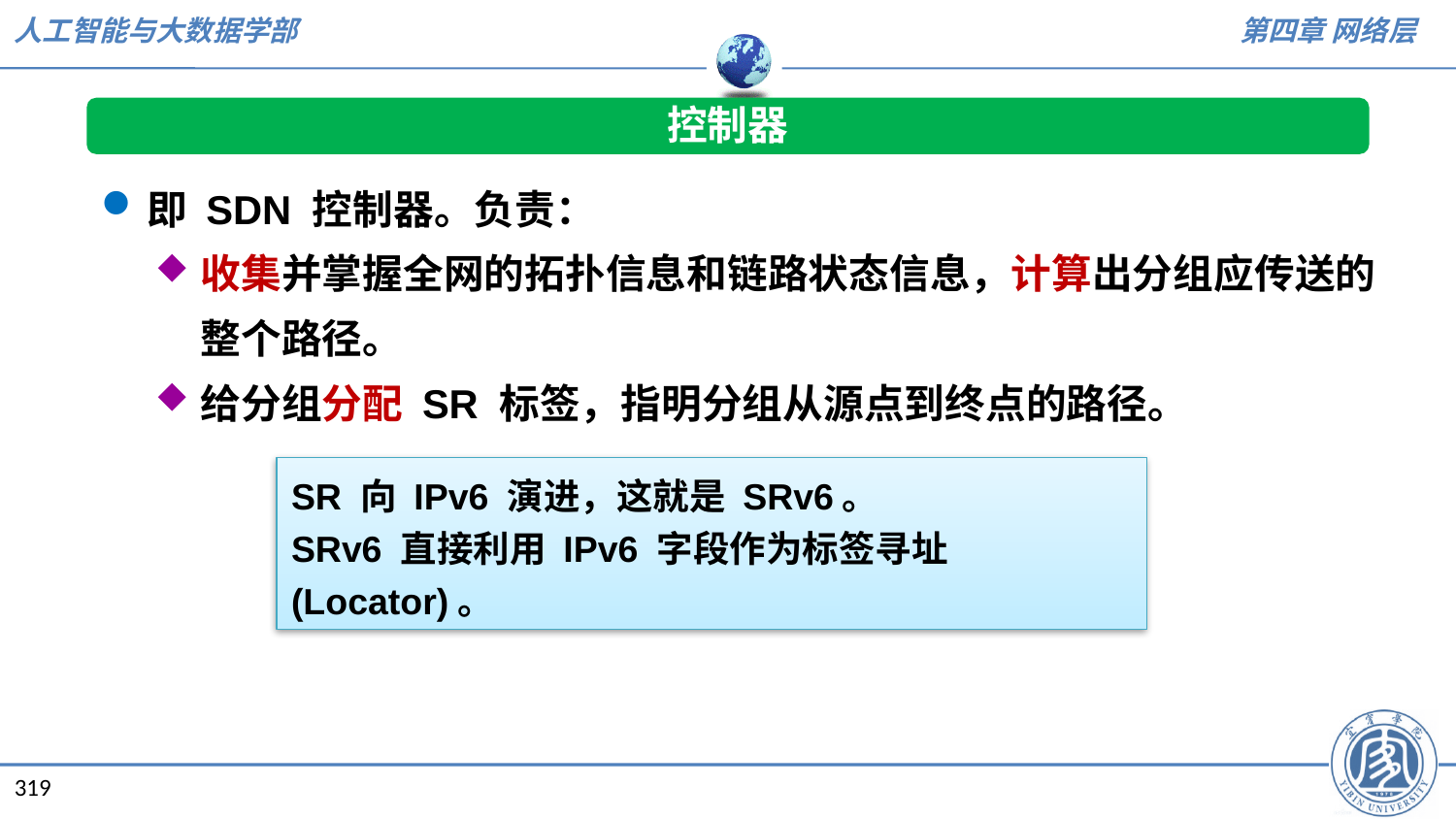

控制器

即 SDN 控制器。负责：
收集并掌握全网的拓扑信息和链路状态信息，计算出分组应传送的整个路径。
给分组分配 SR 标签，指明分组从源点到终点的路径。
SR 向 IPv6 演进，这就是 SRv6。
SRv6 直接利用 IPv6 字段作为标签寻址 (Locator)。
319